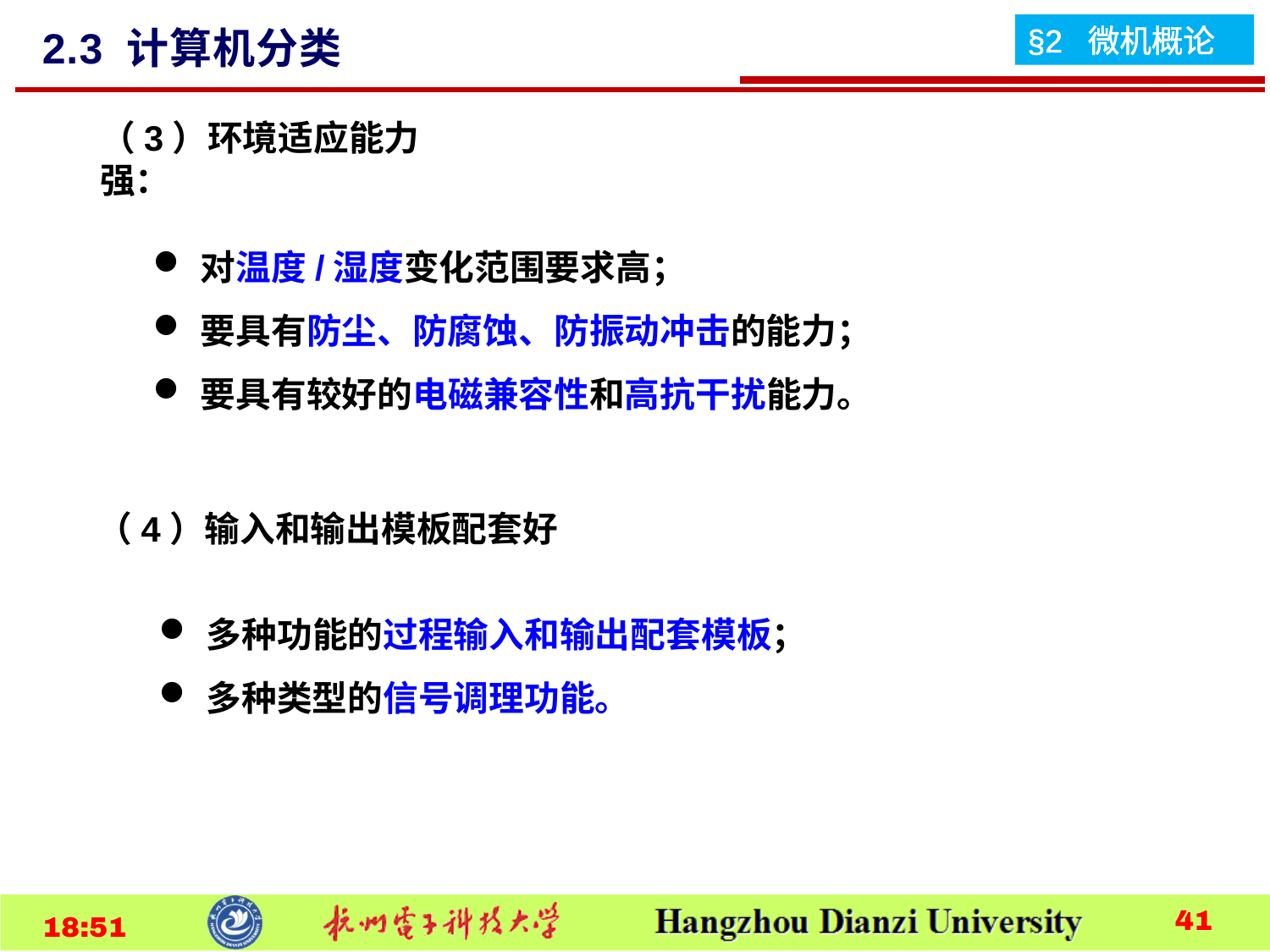

2.3 计算机分类
（3）环境适应能力强：
对温度/湿度变化范围要求高；
要具有防尘、防腐蚀、防振动冲击的能力；
要具有较好的电磁兼容性和高抗干扰能力。
（4）输入和输出模板配套好
多种功能的过程输入和输出配套模板；
多种类型的信号调理功能。